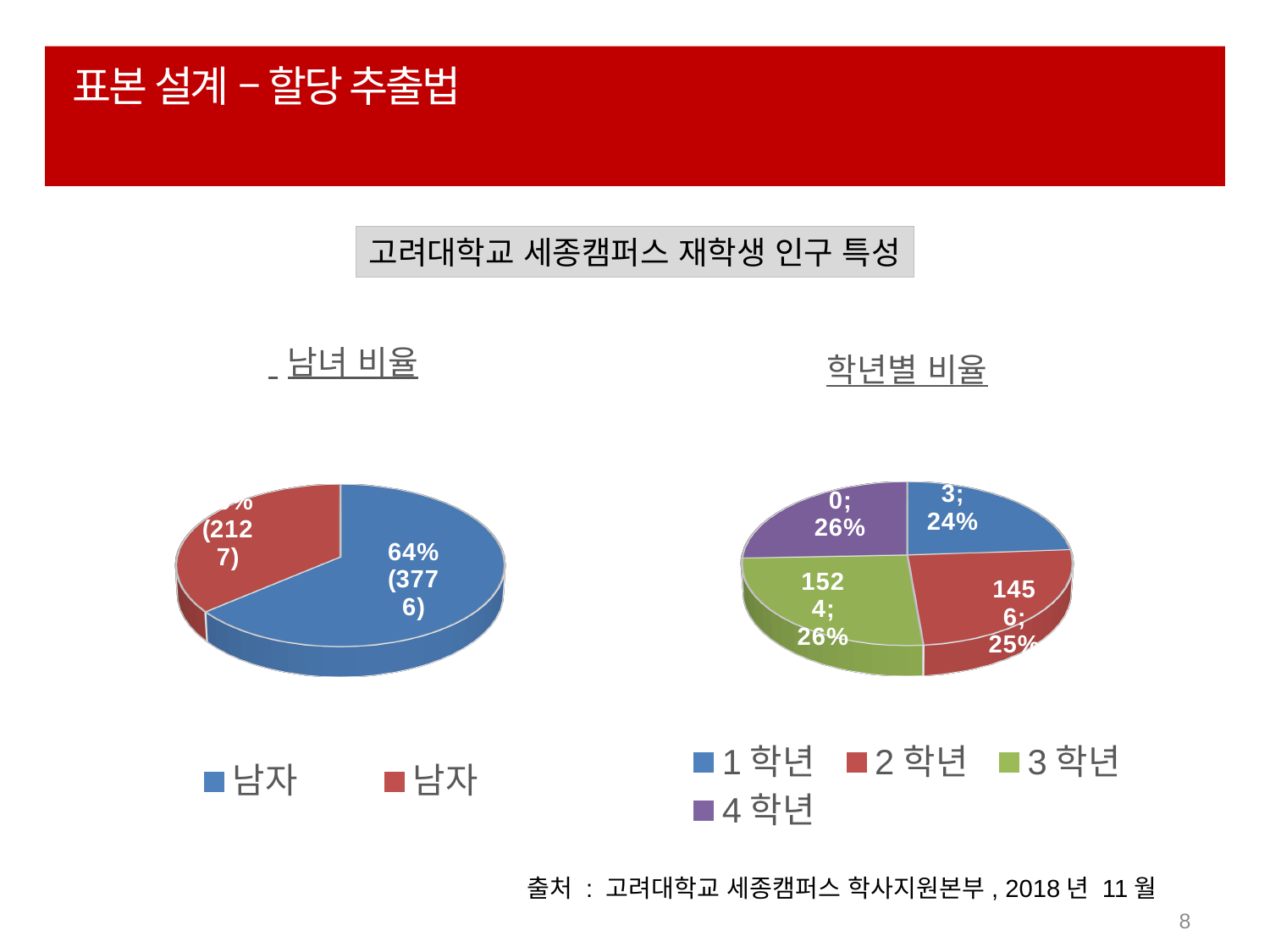

# 표본 설계 – 할당 추출법
고려대학교 세종캠퍼스 재학생 인구 특성

[unsupported chart]

[unsupported chart]

출처 : 고려대학교 세종캠퍼스 학사지원본부, 2018년 11월
8